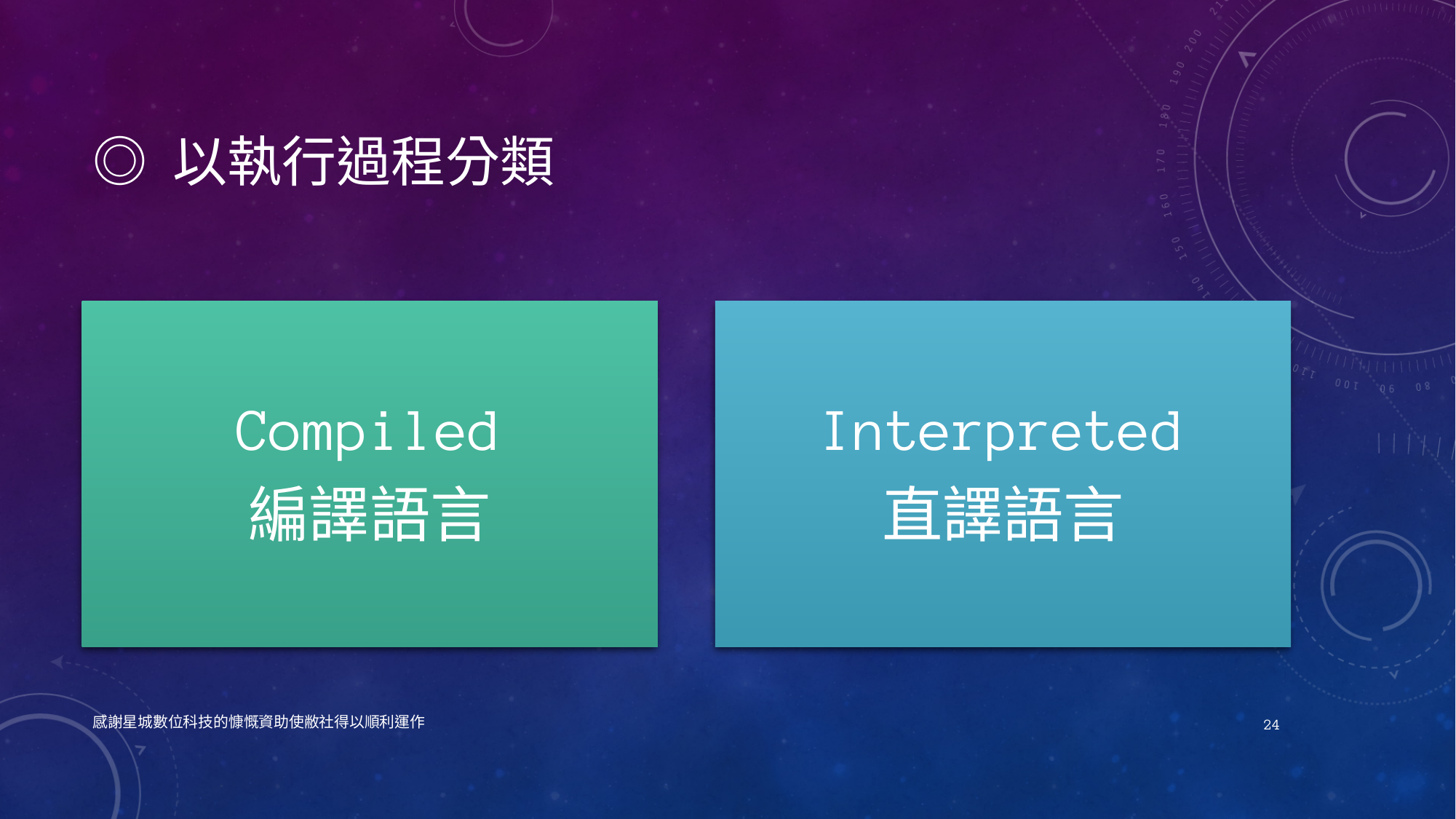

# ◎ 以執行過程分類
Compiled
編譯語言
Interpreted
直譯語言
感謝星城數位科技的慷慨資助使敝社得以順利運作
24